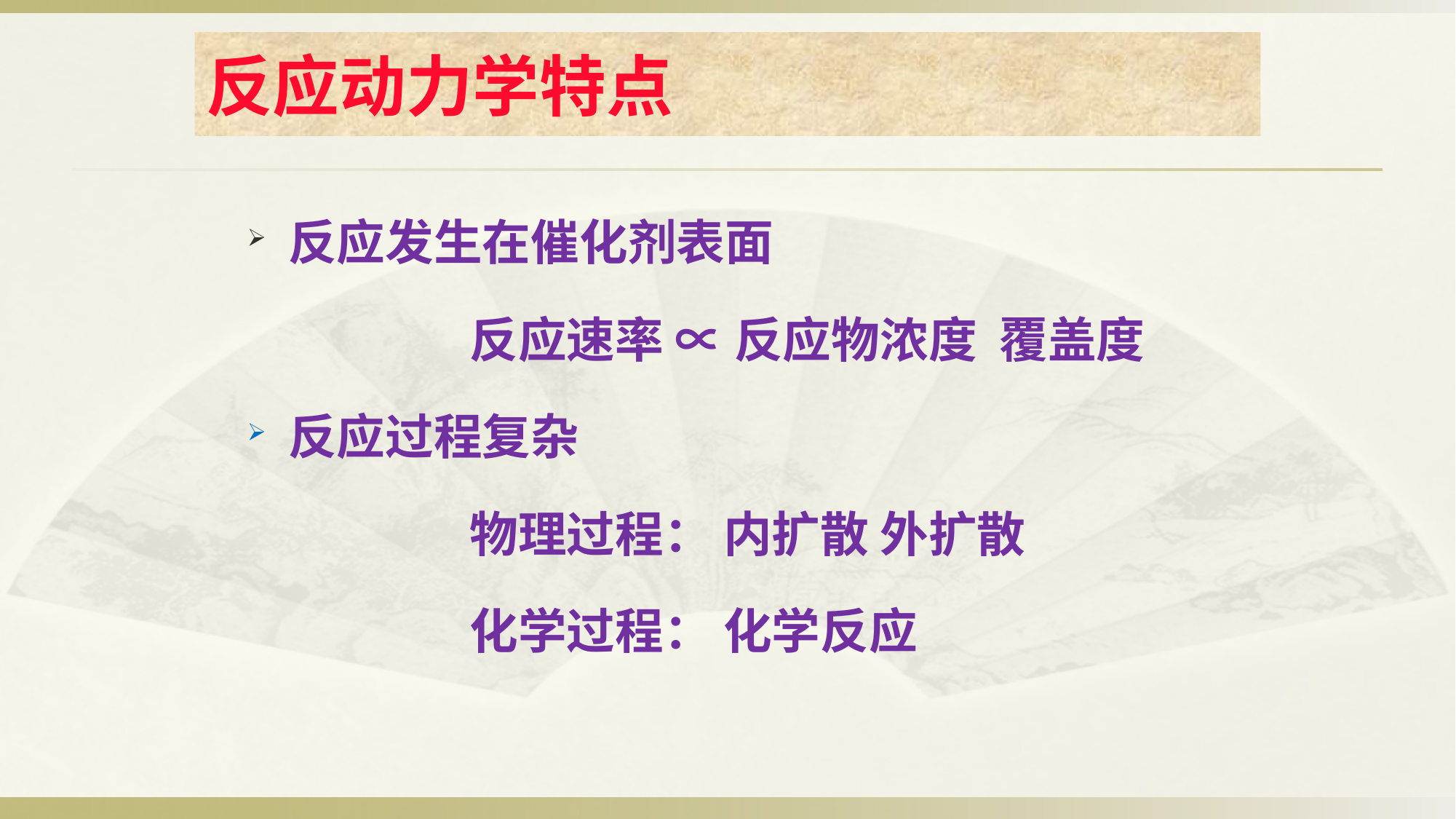

反应动力学特点
#
反应发生在催化剂表面
                   反应速率 ∝ 反应物浓度  覆盖度
反应过程复杂
                   物理过程： 内扩散 外扩散
                   化学过程： 化学反应